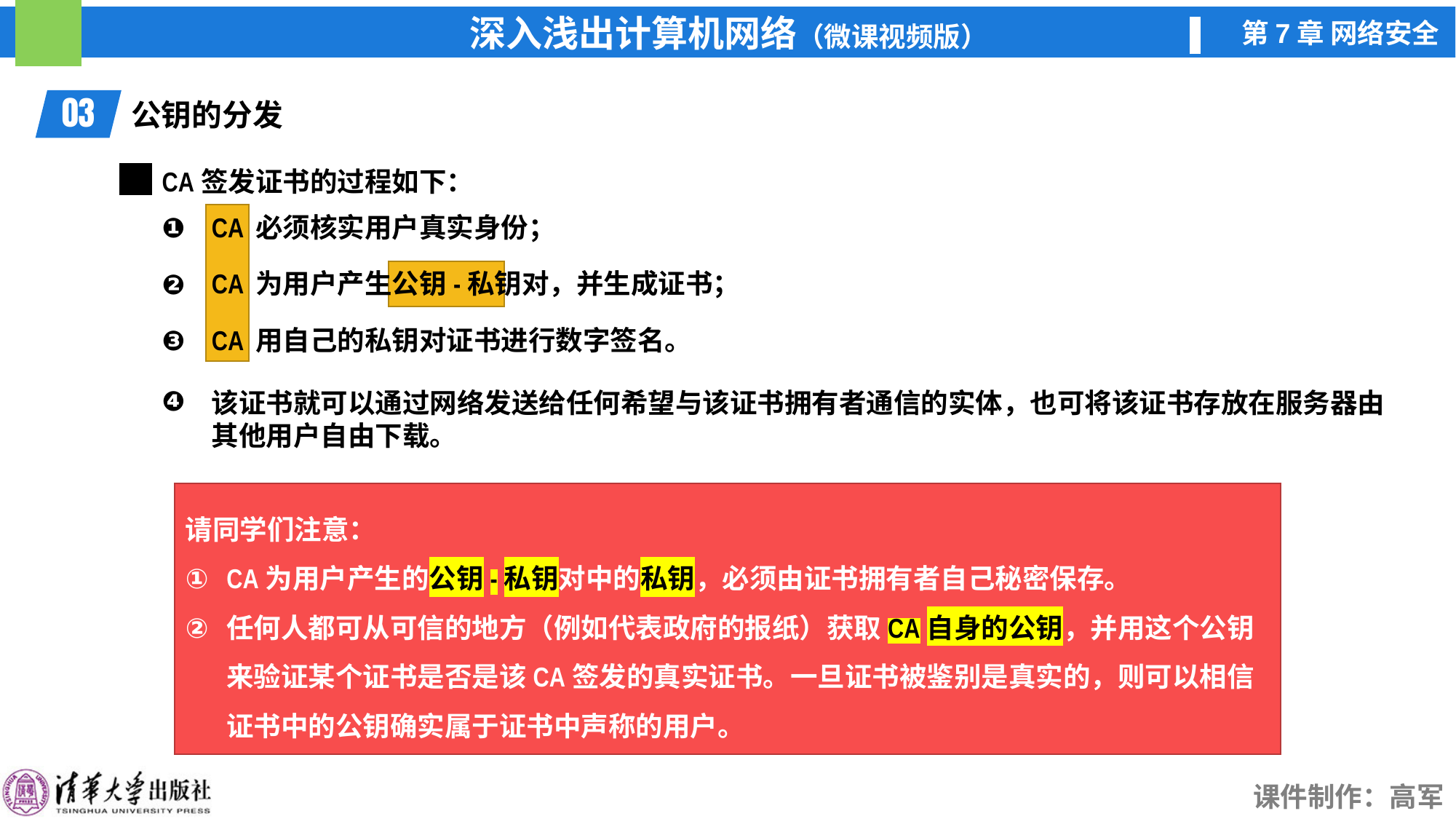

03
公钥的分发
CA签发证书的过程如下：

CA 必须核实用户真实身份；
❶

CA 为用户产生公钥-私钥对，并生成证书；
❷

CA 用自己的私钥对证书进行数字签名。
❸
该证书就可以通过网络发送给任何希望与该证书拥有者通信的实体，也可将该证书存放在服务器由其他用户自由下载。
❹
请同学们注意：
CA为用户产生的公钥-私钥对中的私钥，必须由证书拥有者自己秘密保存。
任何人都可从可信的地方（例如代表政府的报纸）获取CA自身的公钥，并用这个公钥来验证某个证书是否是该CA签发的真实证书。一旦证书被鉴别是真实的，则可以相信证书中的公钥确实属于证书中声称的用户。